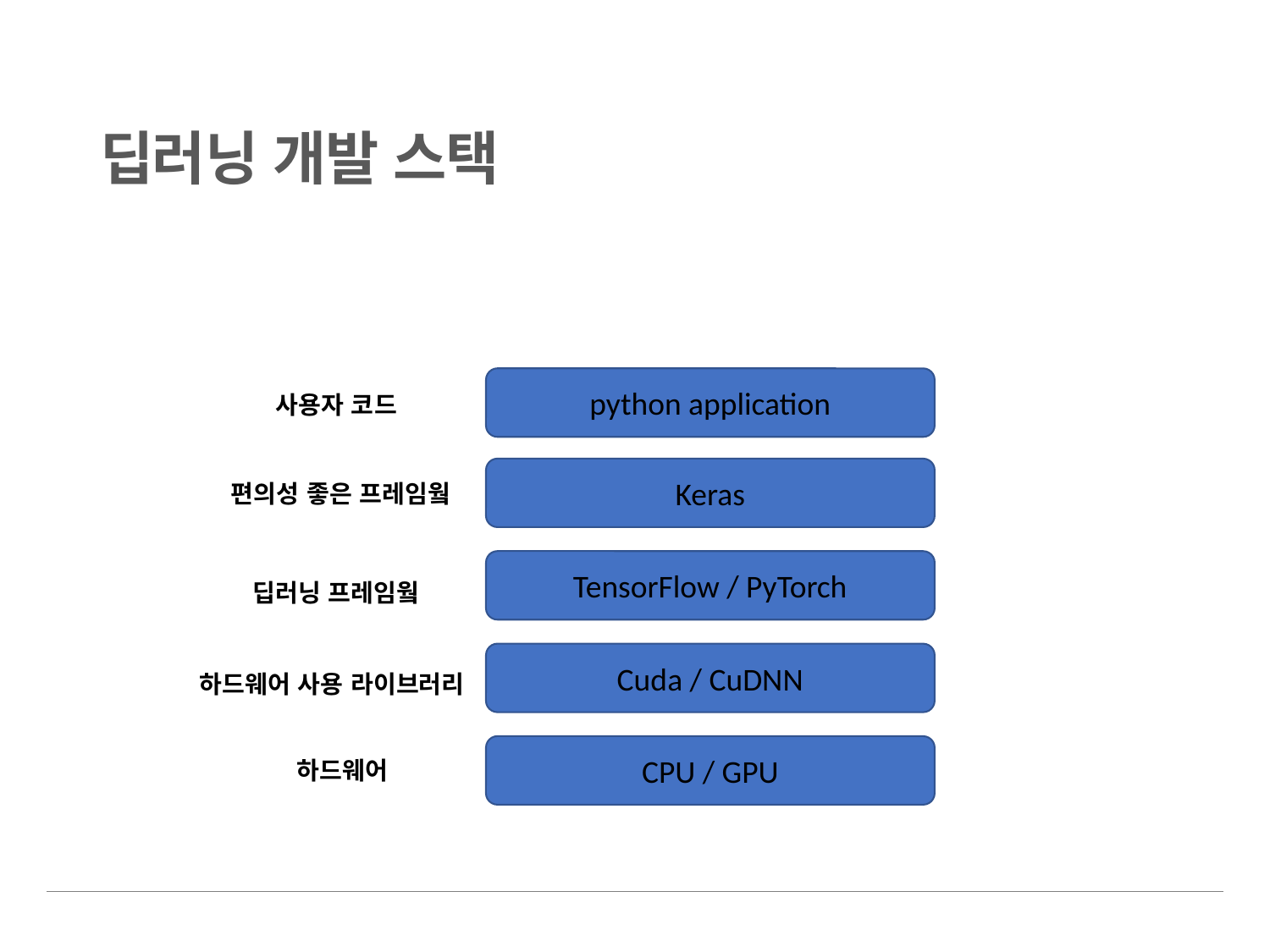

# 딥러닝 개발 스택

python application
사용자 코드
Keras
편의성 좋은 프레임웤
TensorFlow / PyTorch
딥러닝 프레임웤
Cuda / CuDNN
하드웨어 사용 라이브러리
CPU / GPU
하드웨어